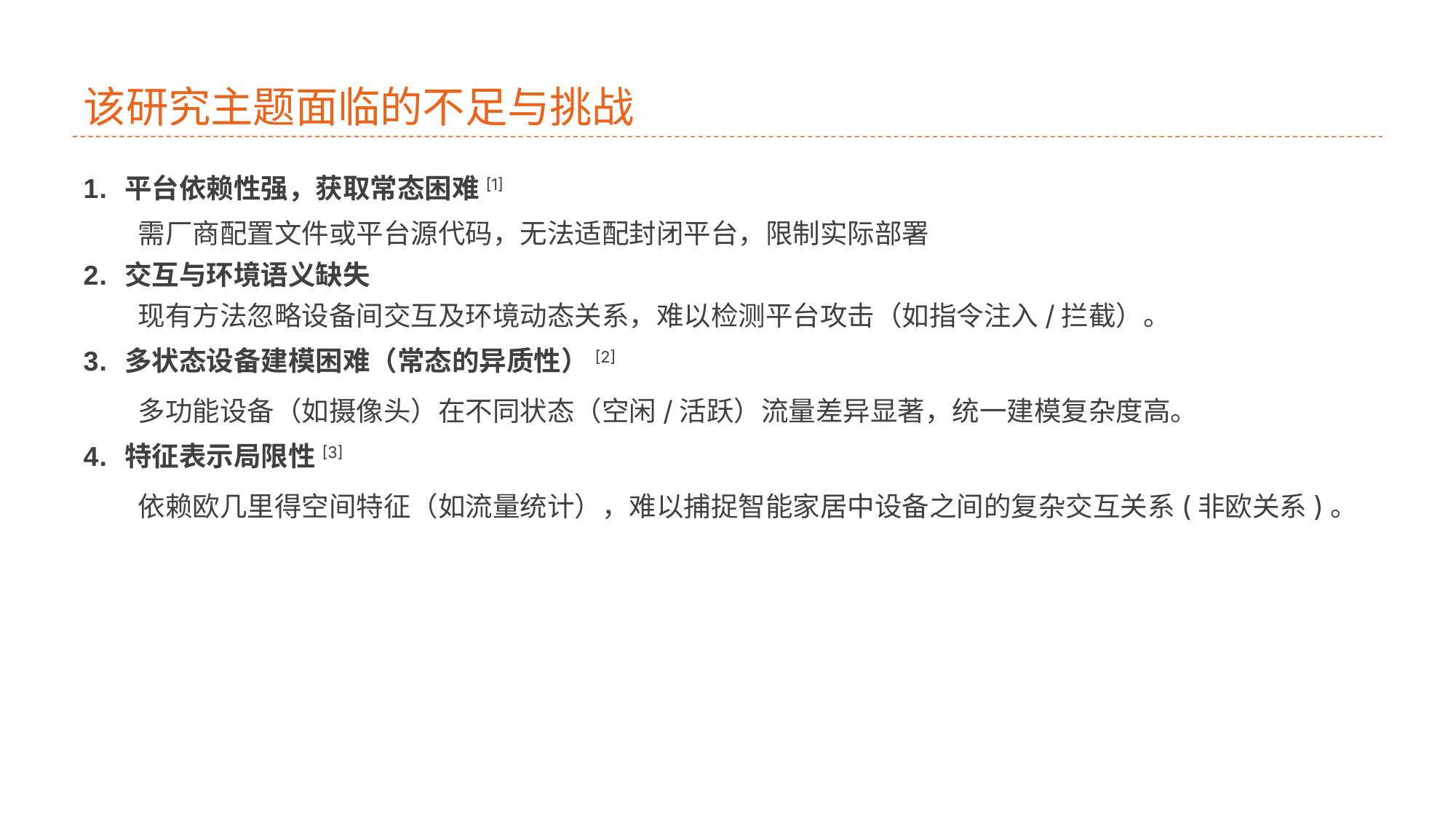

# 该研究主题面临的不足与挑战
平台依赖性强，获取常态困难[1]
需厂商配置文件或平台源代码，无法适配封闭平台，限制实际部署
交互与环境语义缺失
现有方法忽略设备间交互及环境动态关系，难以检测平台攻击（如指令注入/拦截）。
多状态设备建模困难（常态的异质性）[2]
多功能设备（如摄像头）在不同状态（空闲/活跃）流量差异显著，统一建模复杂度高。
特征表示局限性[3]
依赖欧几里得空间特征（如流量统计），难以捕捉智能家居中设备之间的复杂交互关系(非欧关系)。